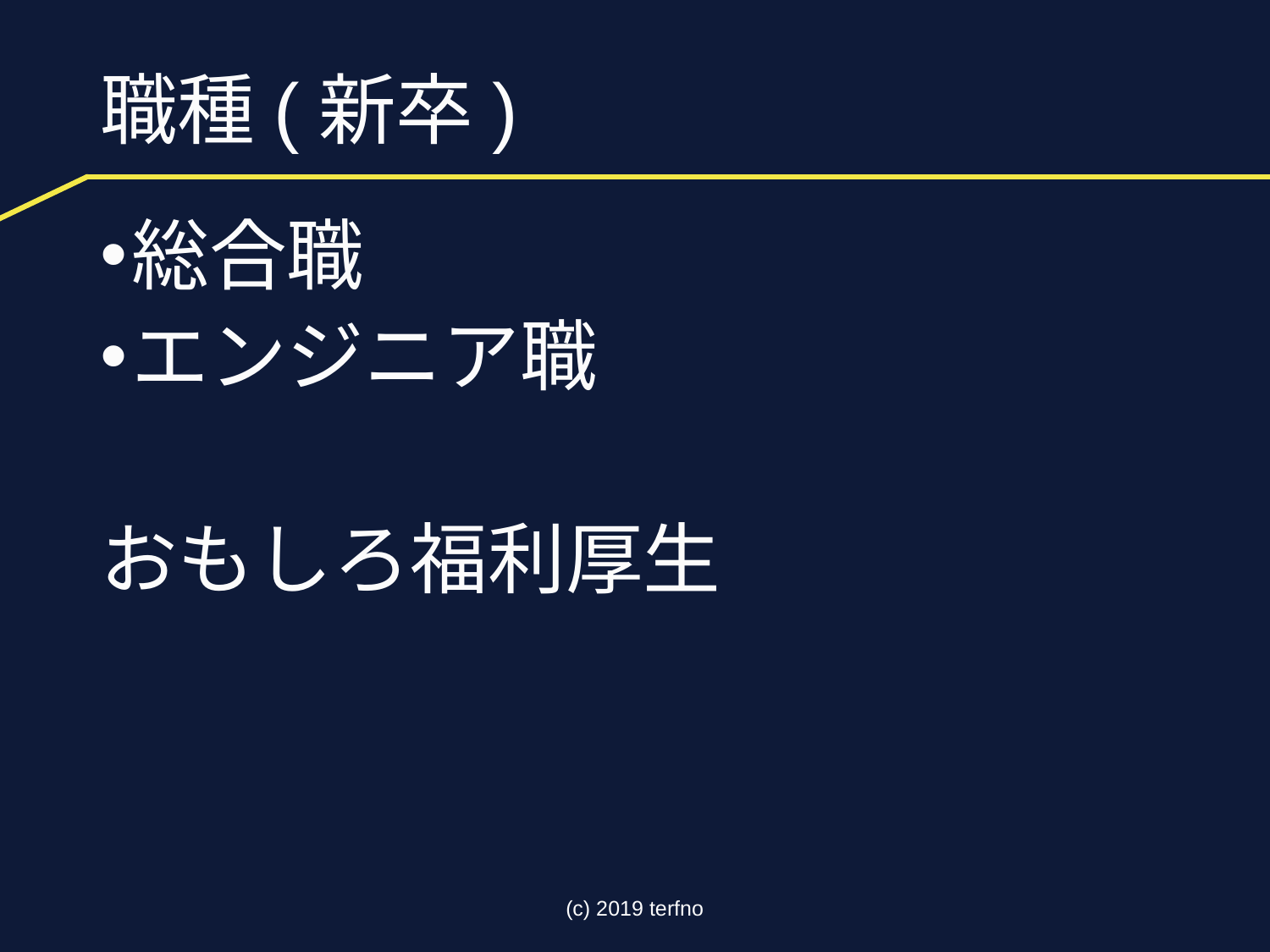

# 職種(新卒)
総合職
エンジニア職

おもしろ福利厚生
(c) 2019 terfno